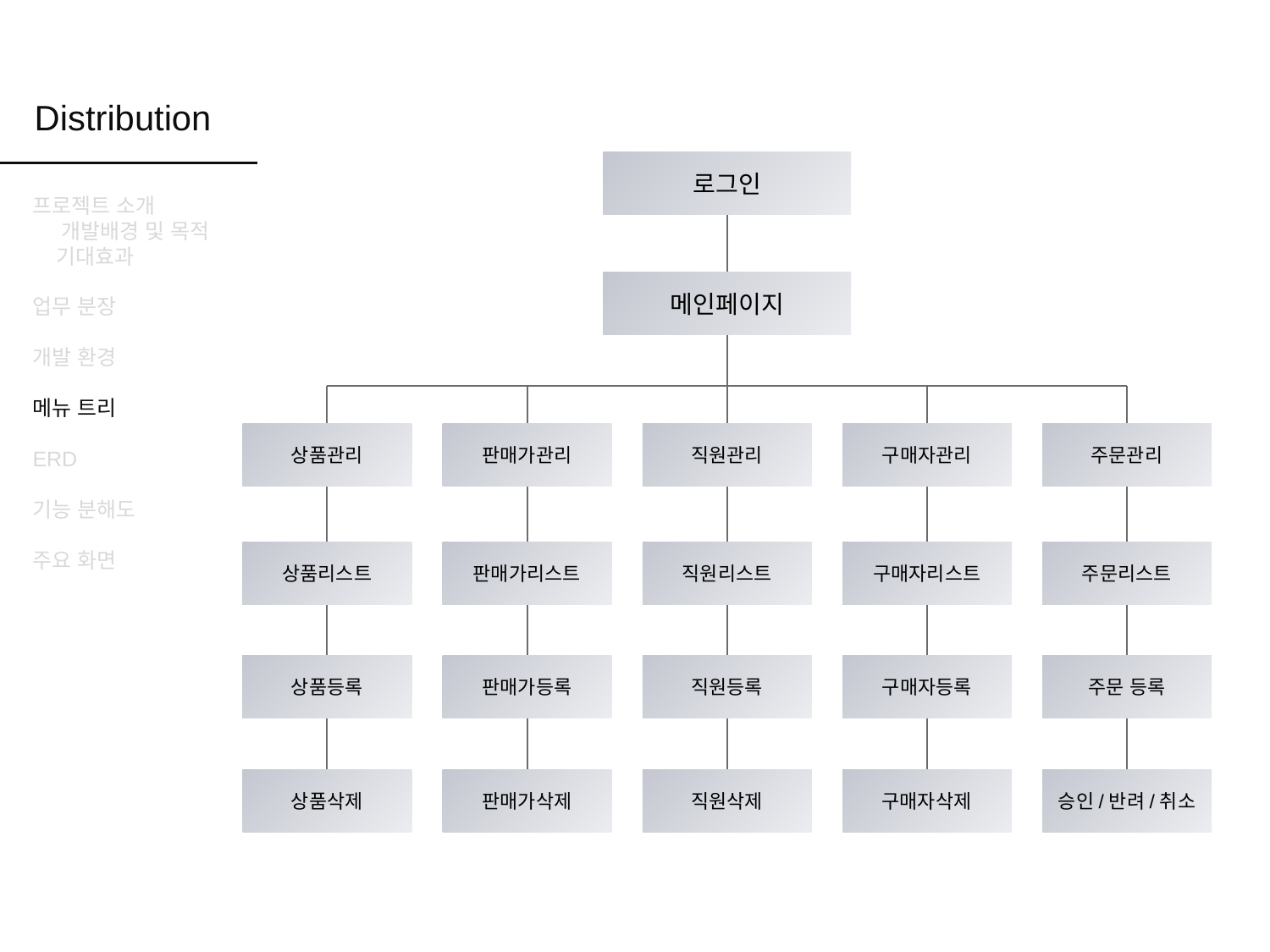

Distribution

로그인

메인페이지

상품관리
판매가관리
직원관리
구매자관리
주문관리

상품리스트
판매가리스트
직원리스트
구매자리스트
주문리스트

상품등록
판매가등록
직원등록
구매자등록
주문 등록

상품삭제
판매가삭제
직원삭제
구매자삭제
승인/반려/취소
프로젝트 소개
    개발배경 및 목적
    기대효과
업무 분장
개발 환경
메뉴 트리
ERD
기능 분해도
주요 화면